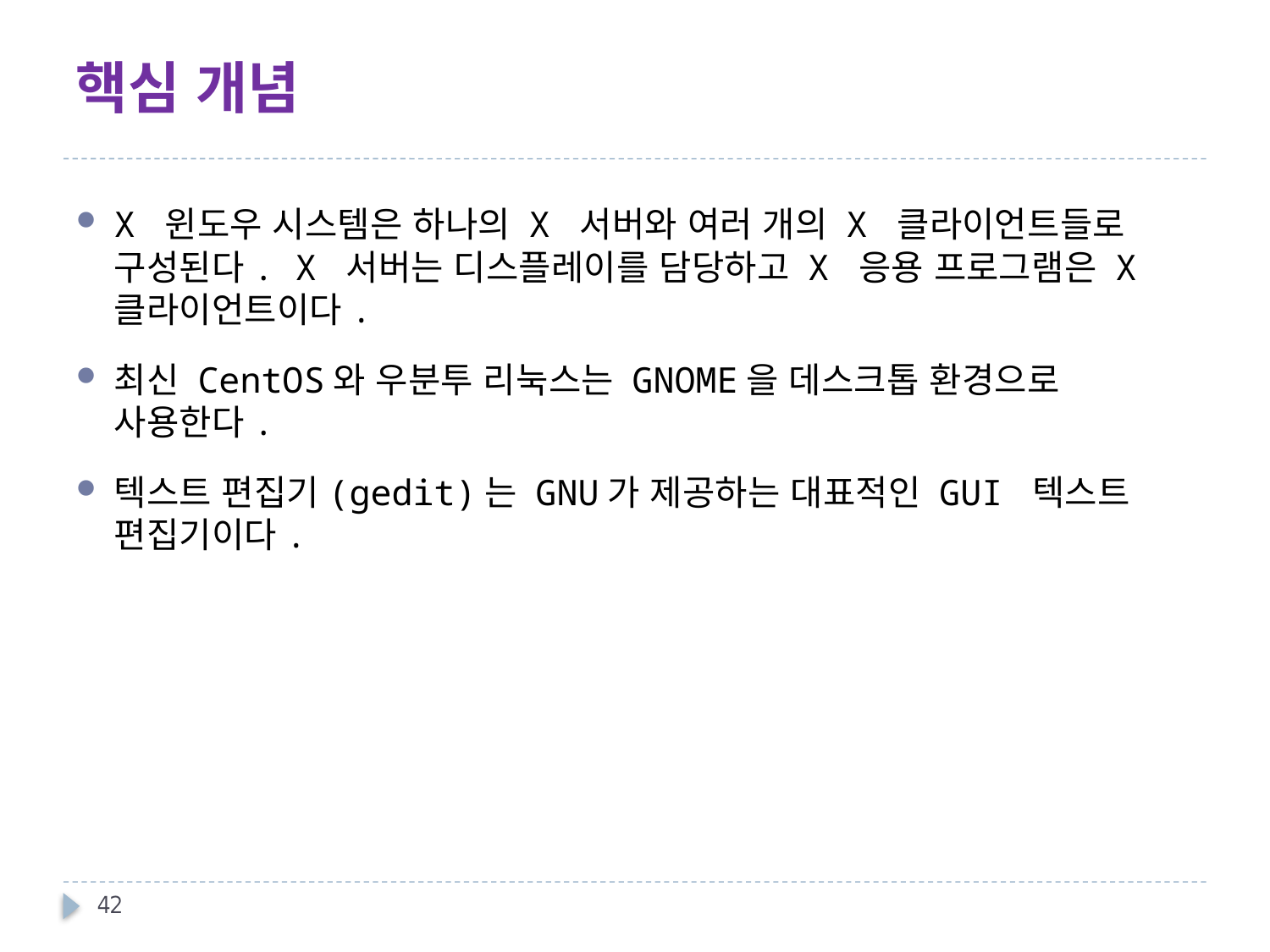

# 핵심 개념
X 윈도우 시스템은 하나의 X 서버와 여러 개의 X 클라이언트들로 구성된다. X 서버는 디스플레이를 담당하고 X 응용 프로그램은 X 클라이언트이다.
최신 CentOS와 우분투 리눅스는 GNOME을 데스크톱 환경으로 사용한다.
텍스트 편집기(gedit)는 GNU가 제공하는 대표적인 GUI 텍스트 편집기이다.
42